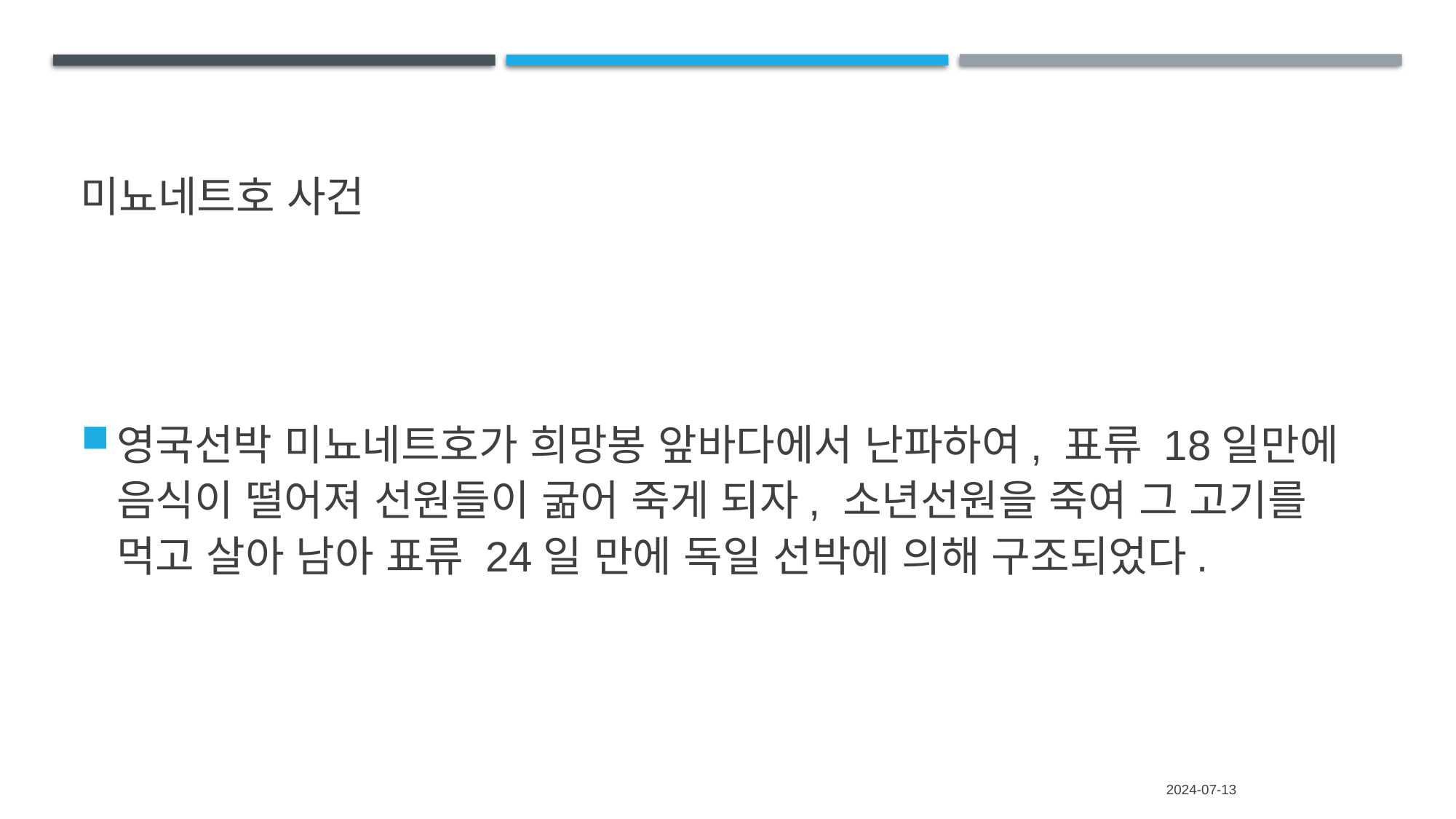

# 미뇨네트호 사건
영국선박 미뇨네트호가 희망봉 앞바다에서 난파하여, 표류 18일만에 음식이 떨어져 선원들이 굶어 죽게 되자, 소년선원을 죽여 그 고기를 먹고 살아 남아 표류 24일 만에 독일 선박에 의해 구조되었다.
2024-07-13